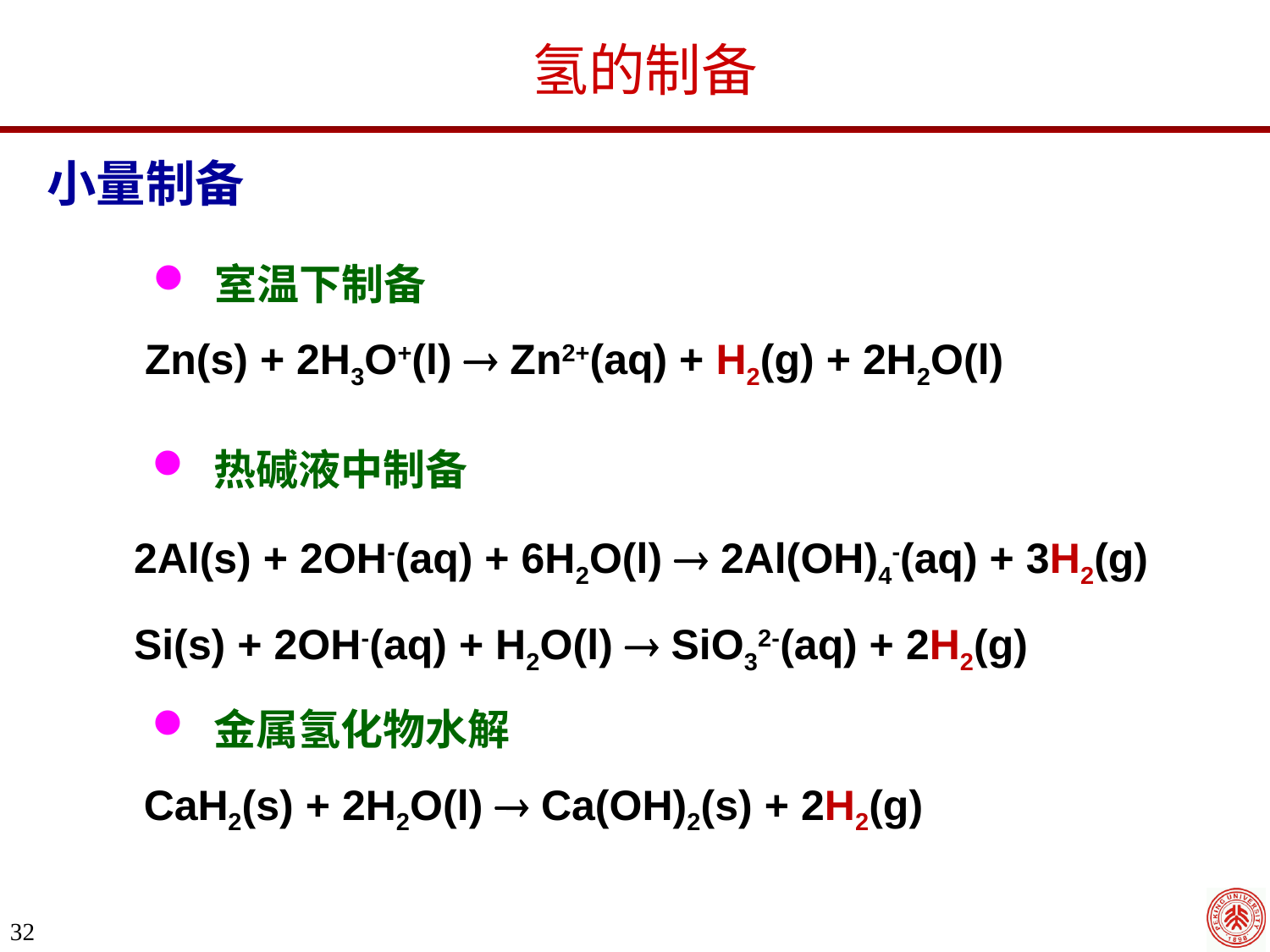

氢的制备

小量制备
 室温下制备
Zn(s) + 2H3O+(l) → Zn2+(aq) + H2(g) + 2H2O(l)
 热碱液中制备
2Al(s) + 2OH-(aq) + 6H2O(l) → 2Al(OH)4-(aq) + 3H2(g)
Si(s) + 2OH-(aq) + H2O(l) → SiO32-(aq) + 2H2(g)
 金属氢化物水解
CaH2(s) + 2H2O(l) → Ca(OH)2(s) + 2H2(g)
32